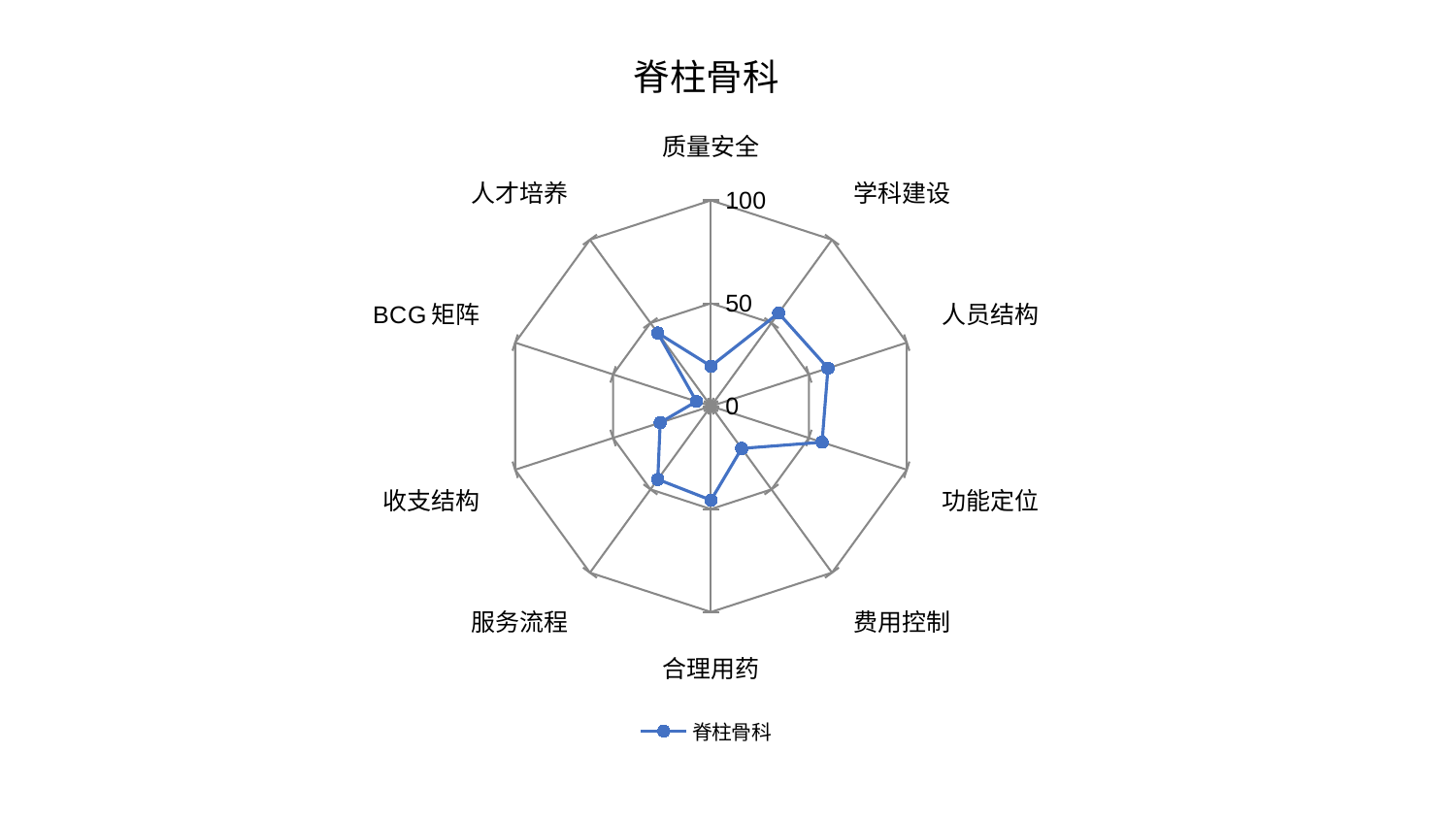

### Chart: 脊柱骨科

| Category | 脊柱骨科 |
|---|---|
| 质量安全 | 19.463570705550104 |
| 学科建设 | 55.91211953987795 |
| 人员结构 | 59.74802801559003 |
| 功能定位 | 56.74981493641563 |
| 费用控制 | 25.394412940462793 |
| 合理用药 | 45.674595160303724 |
| 服务流程 | 43.95750409264634 |
| 收支结构 | 25.944536061961376 |
| BCG矩阵 | 7.454791221962459 |
| 人才培养 | 43.96567438880985 |
155